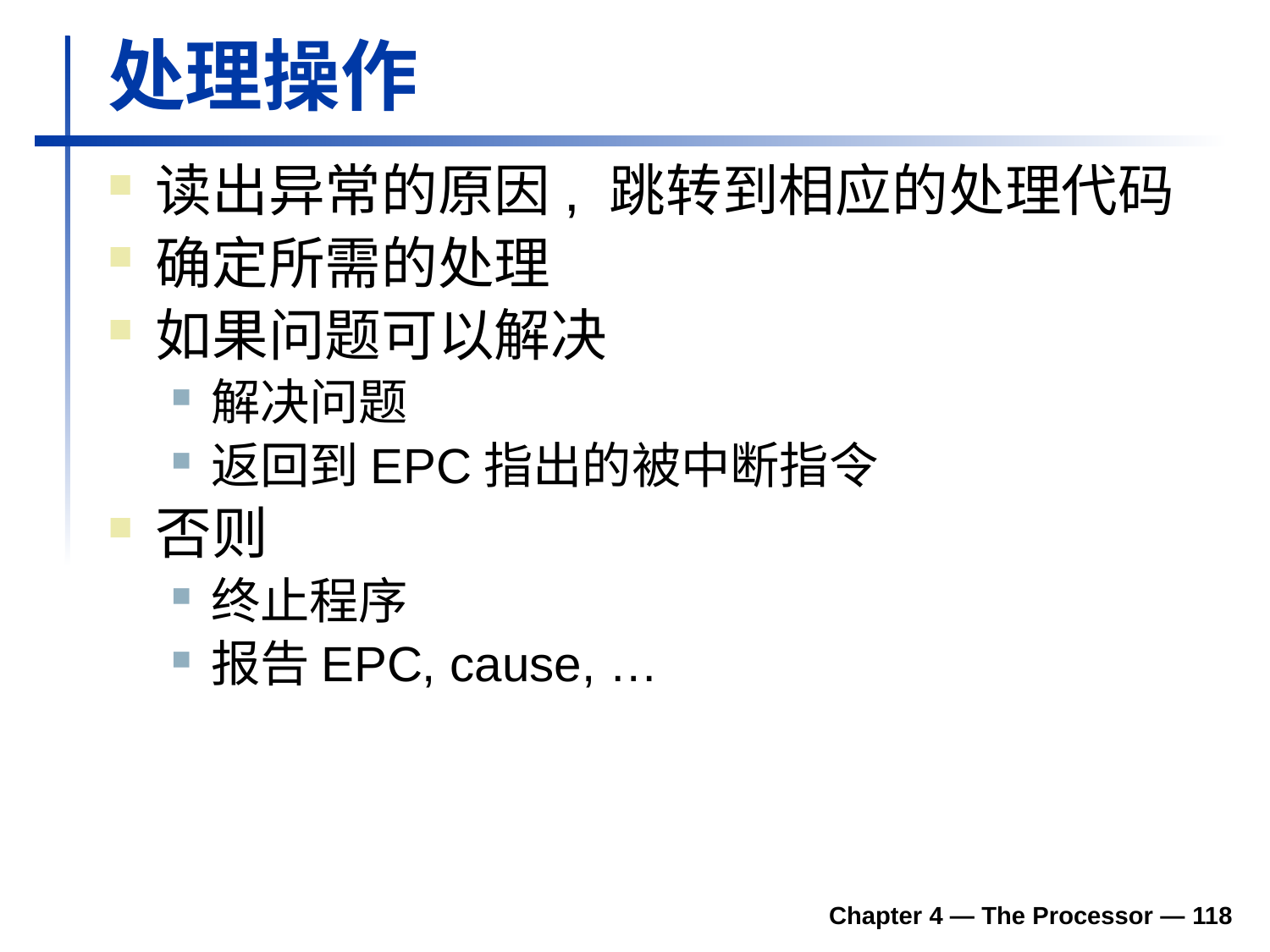

# 处理操作
读出异常的原因, 跳转到相应的处理代码
确定所需的处理
如果问题可以解决
解决问题
返回到EPC指出的被中断指令
否则
终止程序
报告EPC, cause, …
Chapter 4 — The Processor — 118